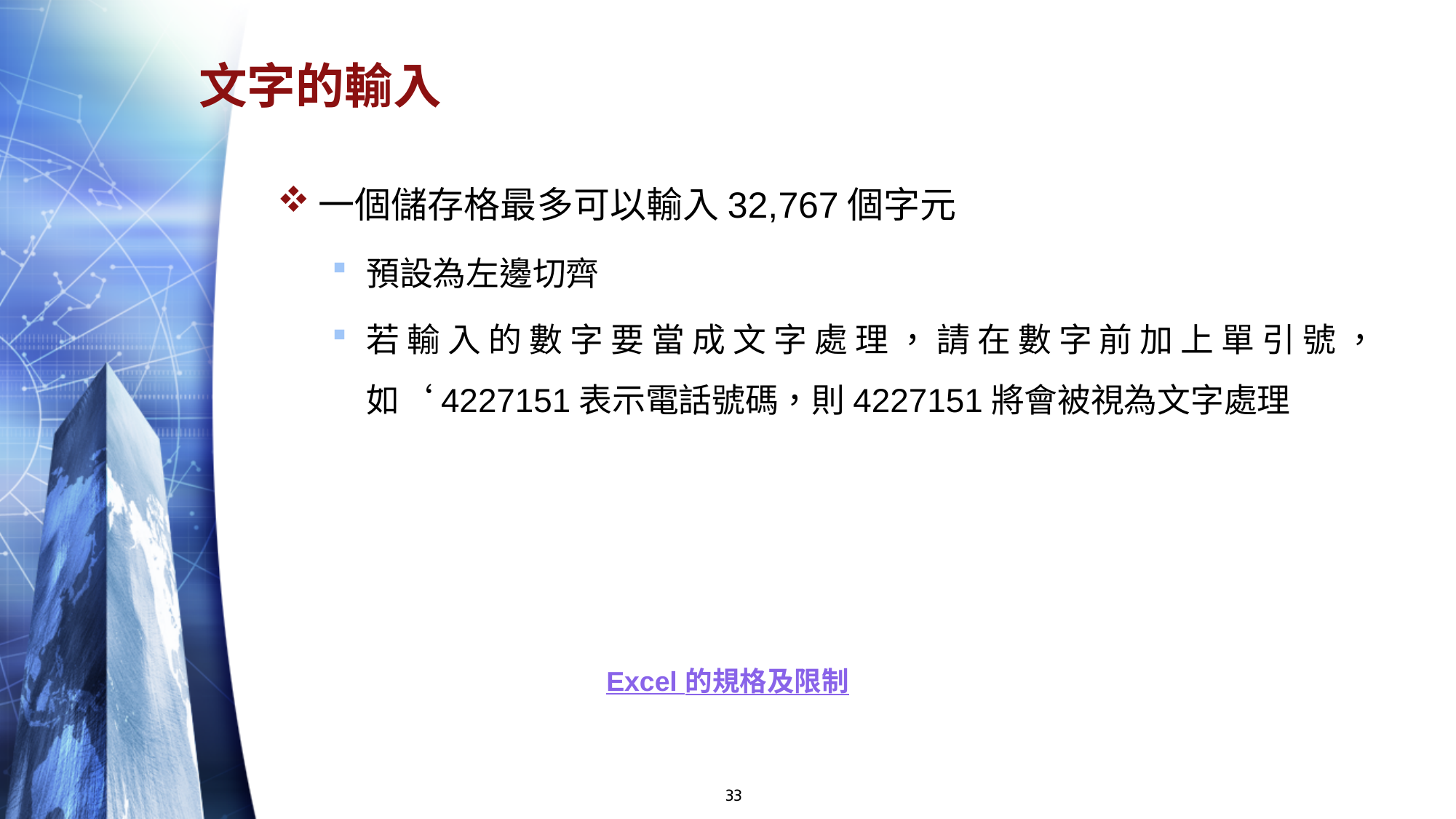

# 文字的輸入
一個儲存格最多可以輸入32,767個字元
預設為左邊切齊
若輸入的數字要當成文字處理，請在數字前加上單引號，如‘4227151表示電話號碼，則4227151將會被視為文字處理
Excel 的規格及限制
33